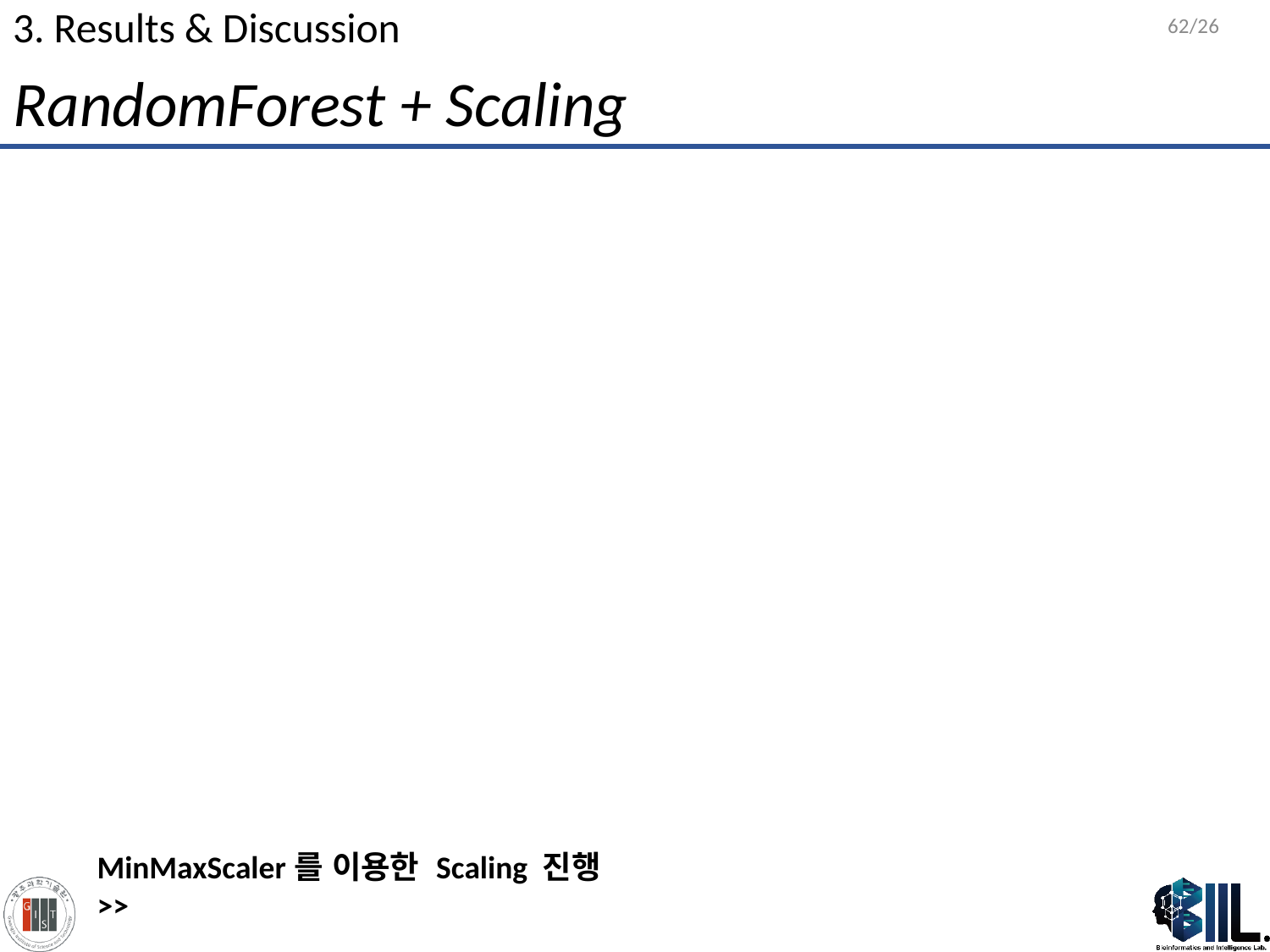

62/26
# 3. Results & Discussion
RandomForest + Scaling
MinMaxScaler를 이용한 Scaling 진행
>>